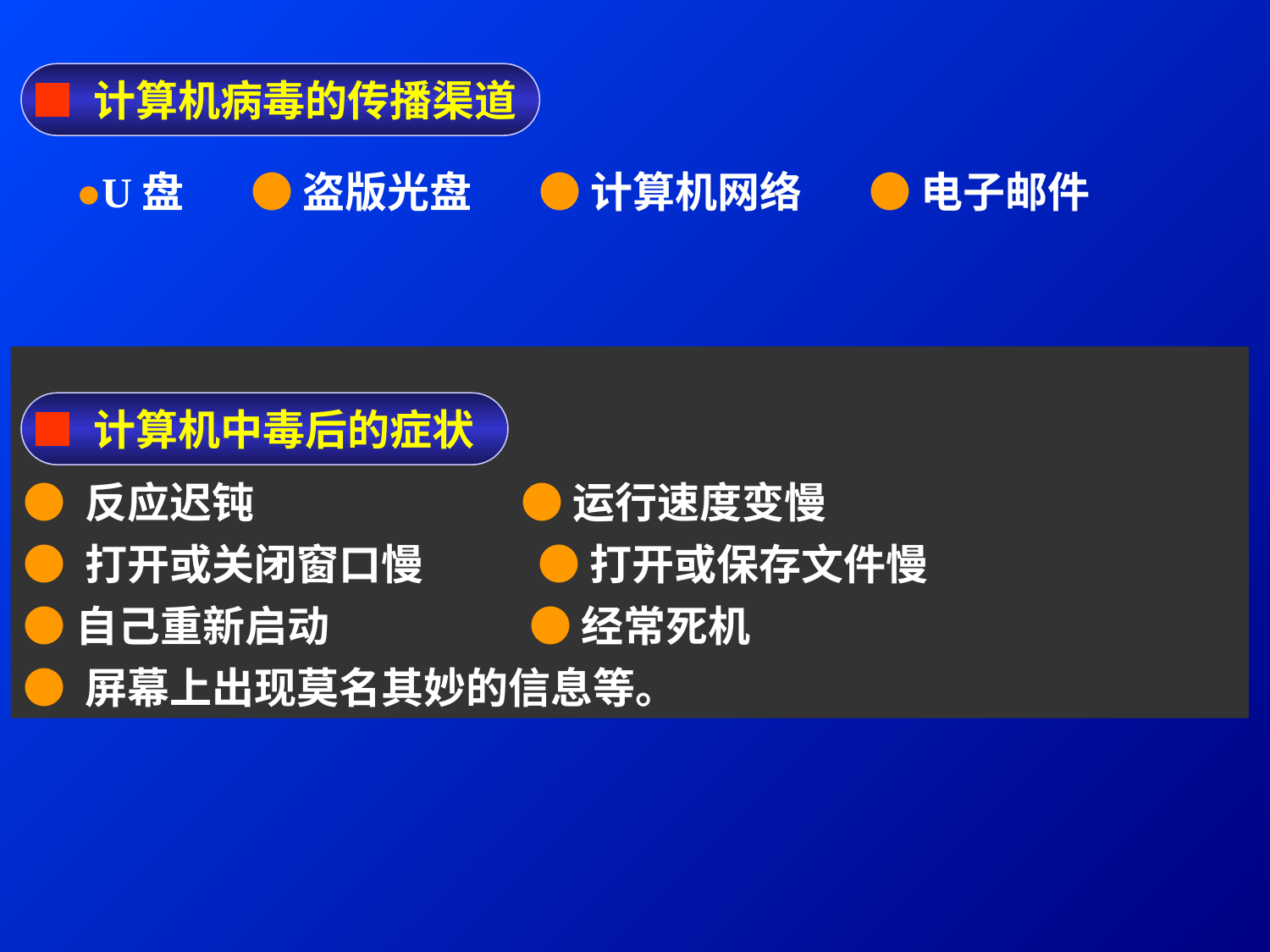

■ 计算机病毒的传播渠道
●U盘       ● 盗版光盘       ● 计算机网络       ● 电子邮件

● 反应迟钝                            ● 运行速度变慢
● 打开或关闭窗口慢            ● 打开或保存文件慢
●自己重新启动                     ● 经常死机
● 屏幕上出现莫名其妙的信息等。
■ 计算机中毒后的症状